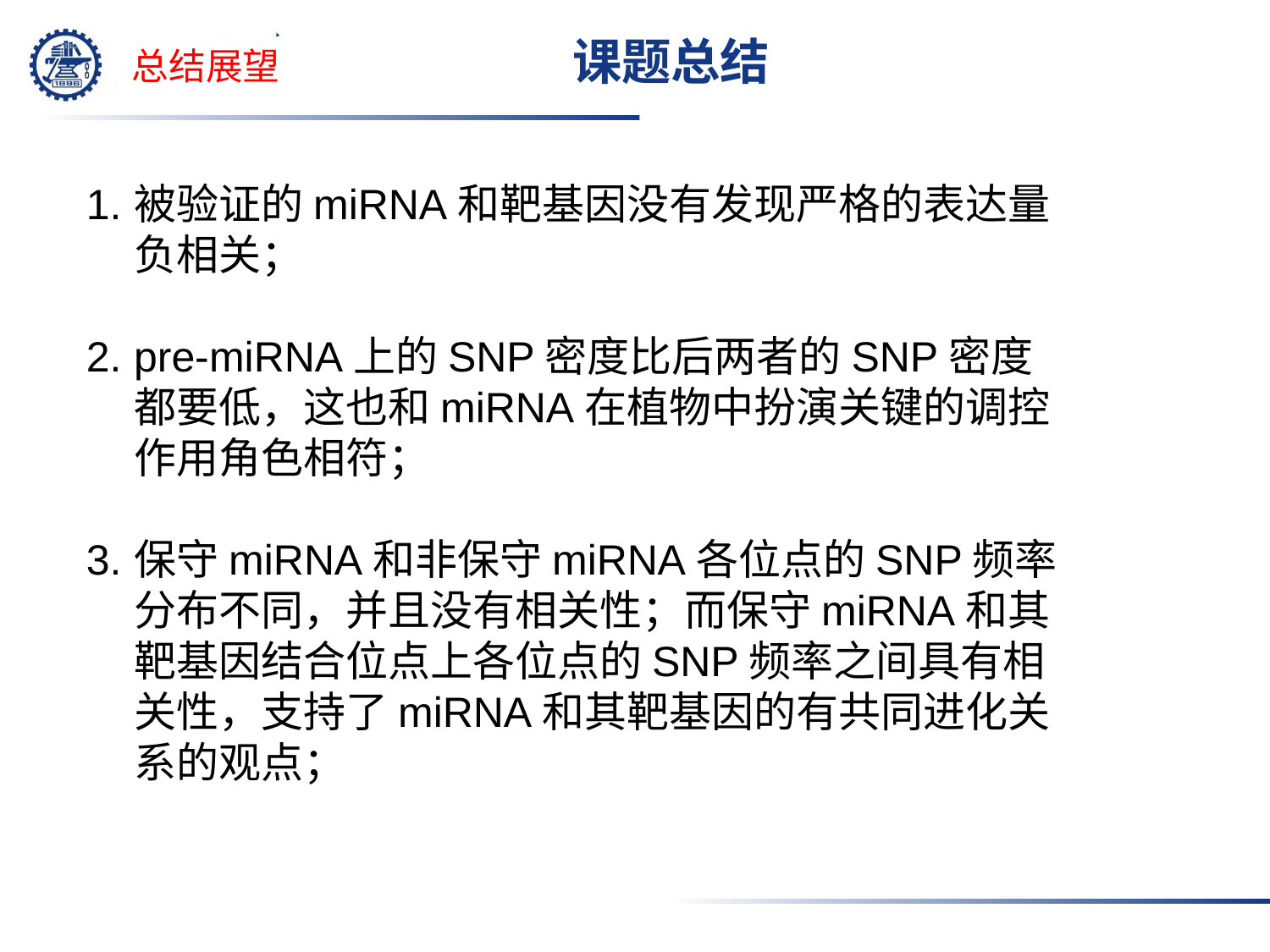

# 课题总结
总结展望
被验证的miRNA和靶基因没有发现严格的表达量负相关；

pre-miRNA上的SNP密度比后两者的SNP密度都要低，这也和miRNA在植物中扮演关键的调控作用角色相符；

保守miRNA和非保守miRNA各位点的SNP频率分布不同，并且没有相关性；而保守miRNA和其靶基因结合位点上各位点的SNP频率之间具有相关性，支持了miRNA和其靶基因的有共同进化关系的观点；